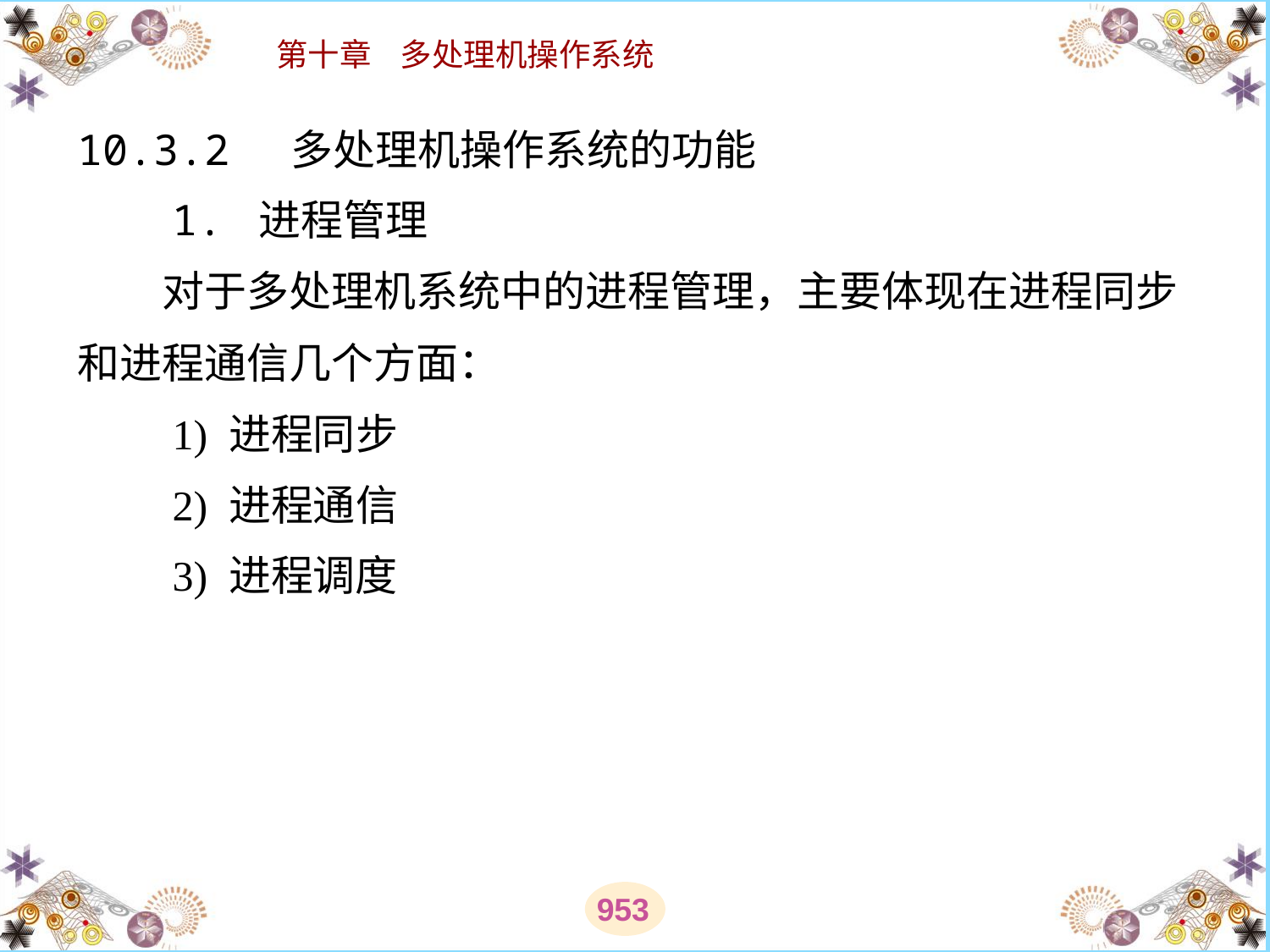

# 10.3.2  多处理机操作系统的功能 　　1. 进程管理 　　对于多处理机系统中的进程管理，主要体现在进程同步和进程通信几个方面： 　　1) 进程同步 　　2) 进程通信 　　3) 进程调度